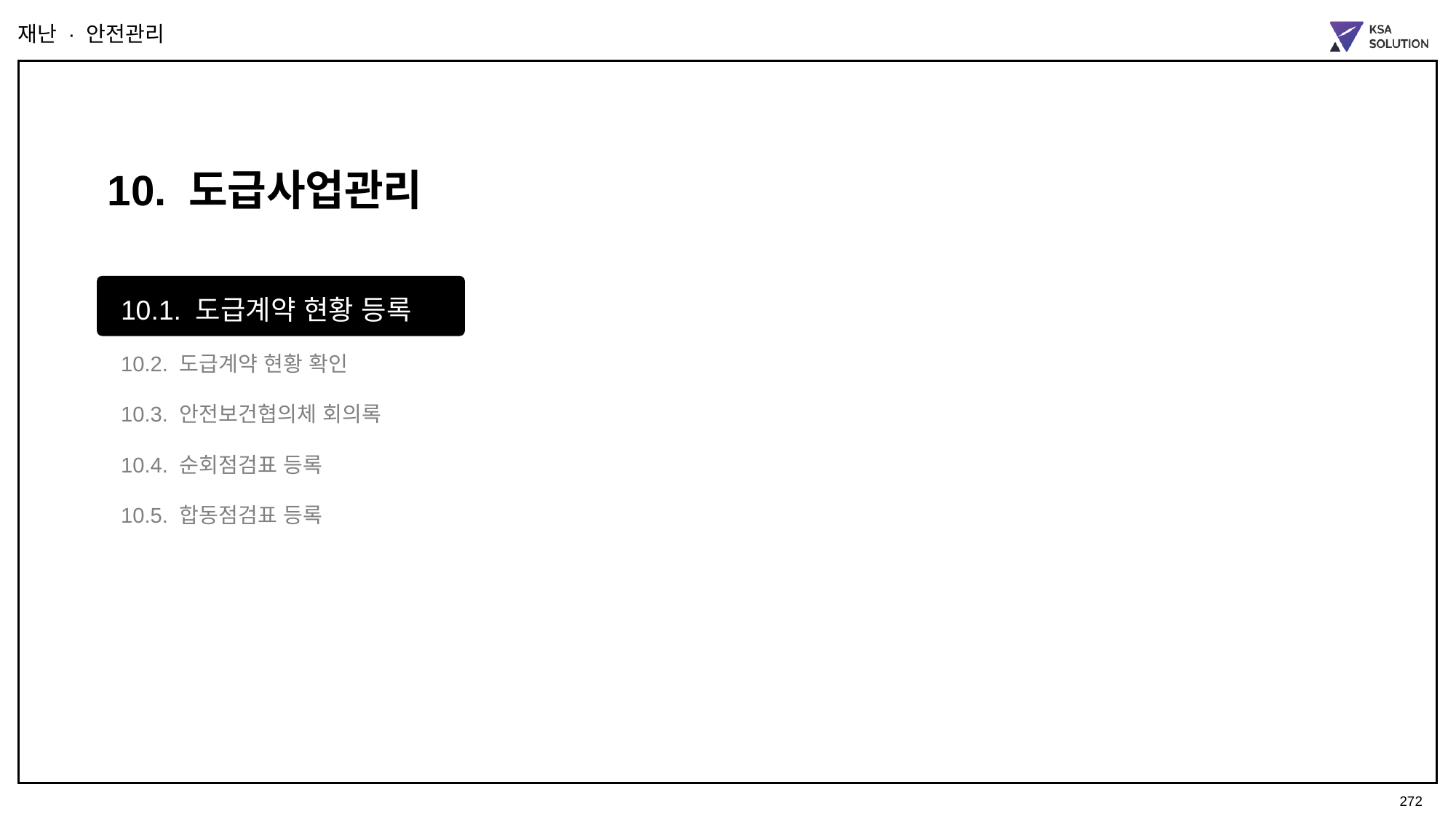

재난 · 안전관리
10. 도급사업관리
10.1. 도급계약 현황 등록
10.2. 도급계약 현황 확인
10.3. 안전보건협의체 회의록
10.4. 순회점검표 등록
10.5. 합동점검표 등록